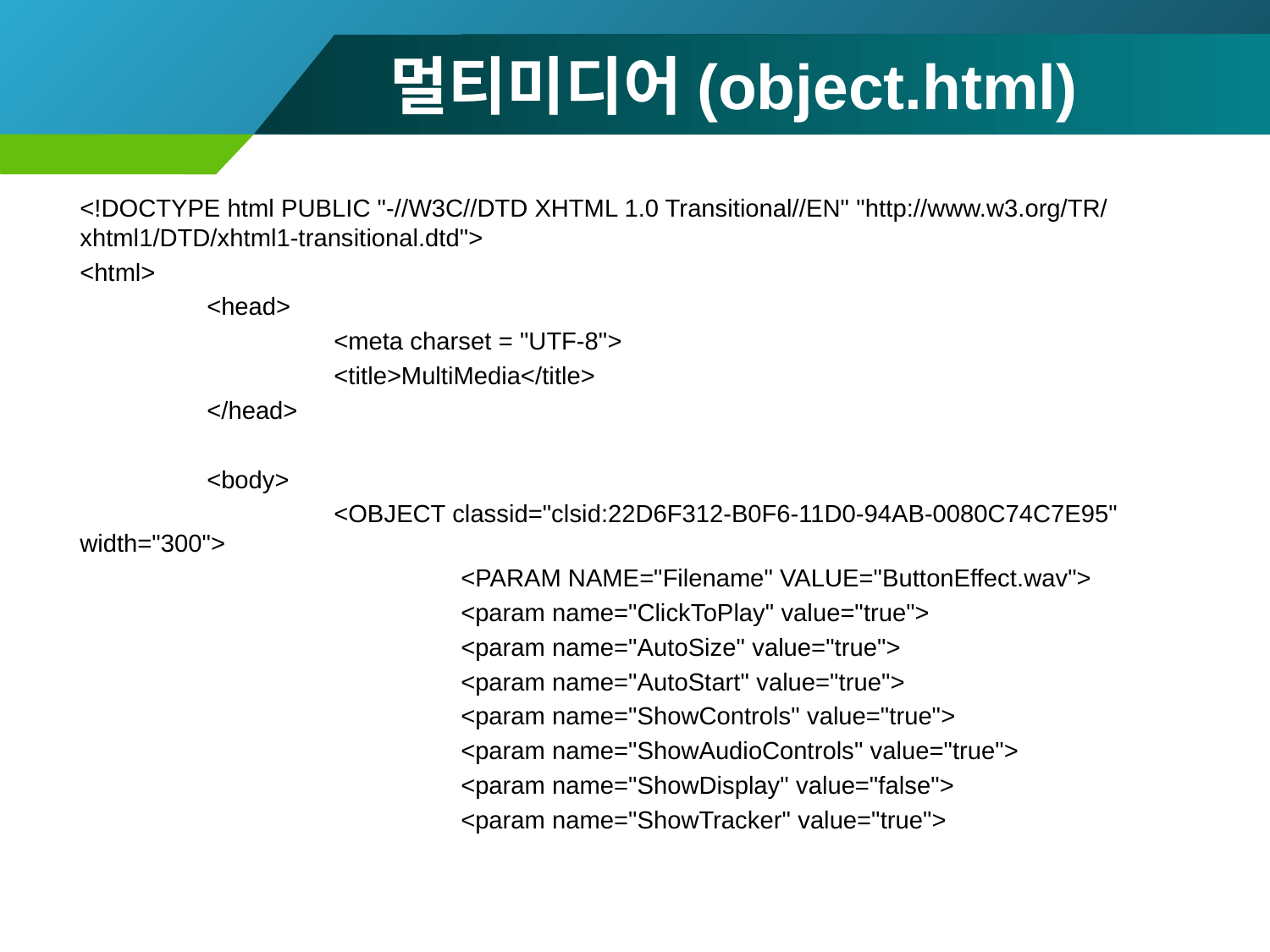

# 멀티미디어(object.html)
<!DOCTYPE html PUBLIC "-//W3C//DTD XHTML 1.0 Transitional//EN" "http://www.w3.org/TR/xhtml1/DTD/xhtml1-transitional.dtd">
<html>
	<head>
		<meta charset = "UTF-8">
		<title>MultiMedia</title>
	</head>

	<body>
		<OBJECT classid="clsid:22D6F312-B0F6-11D0-94AB-0080C74C7E95" width="300">
			<PARAM NAME="Filename" VALUE="ButtonEffect.wav">
			<param name="ClickToPlay" value="true">
			<param name="AutoSize" value="true">
			<param name="AutoStart" value="true">
			<param name="ShowControls" value="true">
			<param name="ShowAudioControls" value="true">
			<param name="ShowDisplay" value="false">
			<param name="ShowTracker" value="true">